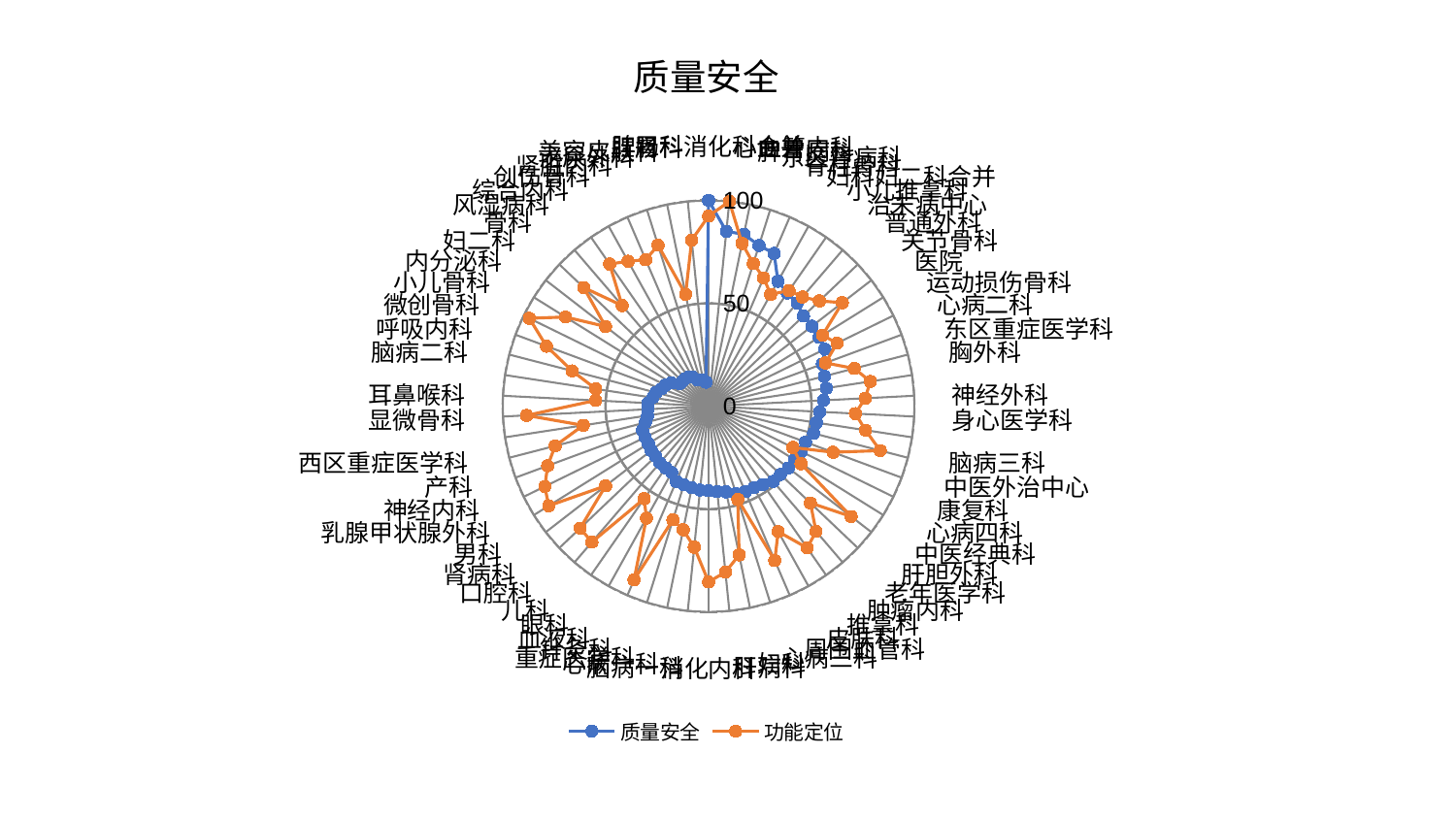

### Chart: 质量安全

| Category | 质量安全 | 功能定位 |
|---|---|---|
| 脾胃科消化科合并 | 100.00000000000001 | 92.3746306906389 |
| 心血管内科 | 85.3836115186383 | 100.0 |
| 脾胃病科 | 85.25173819728792 | 80.77494340671723 |
| 东区肾病科 | 81.84457571977202 | 72.64541280960914 |
| 脊柱骨科 | 80.76516959676731 | 67.84371328662807 |
| 妇科妇二科合并 | 69.43500524573524 | 62.15404714434603 |
| 小儿推拿科 | 67.00543141423947 | 68.41470474780634 |
| 治未病中心 | 66.09290024718126 | 69.97491275573738 |
| 普通外科 | 63.61495889520884 | 74.2664342034305 |
| 关节骨科 | 63.49988996850636 | 82.16041174376431 |
| 医院 | 63.31292349723919 | 65.23992355176058 |
| 运动损伤骨科 | 62.89075418915534 | 69.5080309796427 |
| 心病二科 | 58.93872473961447 | 60.534860239696314 |
| 东区重症医学科 | 58.1178224431748 | 73.1342149667752 |
| 胸外科 | 57.88740435489755 | 79.48256824338554 |
| 神经外科 | 55.872645390230176 | 76.17422456841533 |
| 身心医学科 | 54.08736005542333 | 71.40995302706847 |
| 脑病三科 | 52.95657403361119 | 77.13811280804057 |
| 中医外治中心 | 52.71042686892201 | 86.11568151351592 |
| 康复科 | 50.19280071862835 | 64.46907145499473 |
| 心病四科 | 50.147215933454255 | 45.52475183557194 |
| 中医经典科 | 49.185225911705245 | 52.91538376320905 |
| 肝胆外科 | 49.089748478241944 | 87.5550829191276 |
| 老年医学科 | 48.16347287207123 | 68.22628512549268 |
| 肿瘤内科 | 48.1546728305786 | 80.1702415138217 |
| 推拿科 | 46.37160158877645 | 83.88363437525817 |
| 皮肤科 | 45.3620069566152 | 69.6720133548261 |
| 周围血管科 | 45.22002024140738 | 81.59006581753052 |
| 心病三科 | 44.48875640565969 | 47.48895476532149 |
| 妇科 | 42.48451547586021 | 73.79527672934498 |
| 肝病科 | 41.64154669012274 | 81.05442989459449 |
| 消化内科 | 41.06646458201721 | 85.3784250667553 |
| 脑病一科 | 40.956247472255065 | 68.89532307422901 |
| 心病一科 | 40.46922979630225 | 61.30515672043612 |
| 重症医学科 | 40.08194613647822 | 57.886470862567585 |
| 针灸科 | 39.793578844786964 | 91.82099518942248 |
| 血液科 | 36.93149012264055 | 62.18750010881732 |
| 眼科 | 36.51685924252685 | 54.76350284691904 |
| 儿科 | 36.28780836230111 | 87.03581503214872 |
| 口腔科 | 35.38441657730633 | 86.0533164874183 |
| 肾病科 | 35.23971541790947 | 63.25503105018138 |
| 男科 | 34.46343471184257 | 91.49262995513661 |
| 乳腺甲状腺外科 | 34.31490041474065 | 88.5971818128245 |
| 神经内科 | 34.238949833233676 | 83.35626195216173 |
| 产科 | 31.75269181990158 | 76.96734928466107 |
| 西区重症医学科 | 30.00040573936189 | 61.578334890920395 |
| 显微骨科 | 29.61467620967902 | 88.52034022486365 |
| 耳鼻喉科 | 29.422199373736515 | 54.96067937608678 |
| 脑病二科 | 27.3772259911638 | 55.46780830838314 |
| 呼吸内科 | 26.366525326192836 | 68.45708811862053 |
| 微创骨科 | 24.312139600676947 | 83.96978436406168 |
| 小儿骨科 | 23.254100976744116 | 96.97671237732213 |
| 内分泌科 | 21.46021560065432 | 81.90324448462874 |
| 妇二科 | 17.85964157059418 | 63.267689732025936 |
| 骨科 | 17.63417882291128 | 83.708894970494 |
| 风湿病科 | 17.602087486439668 | 64.45250457714204 |
| 综合内科 | 17.135064778175746 | 84.1361398185474 |
| 创伤骨科 | 16.31710142748561 | 80.54209105983817 |
| 肾脏内科 | 13.88162352152187 | 77.44669860599953 |
| 泌尿外科 | 13.448501665566095 | 81.96522307316519 |
| 美容皮肤科 | 12.922306131360937 | 55.488531168131715 |
| 肛肠科 | 11.711925507725354 | 81.13429302772376 |
4